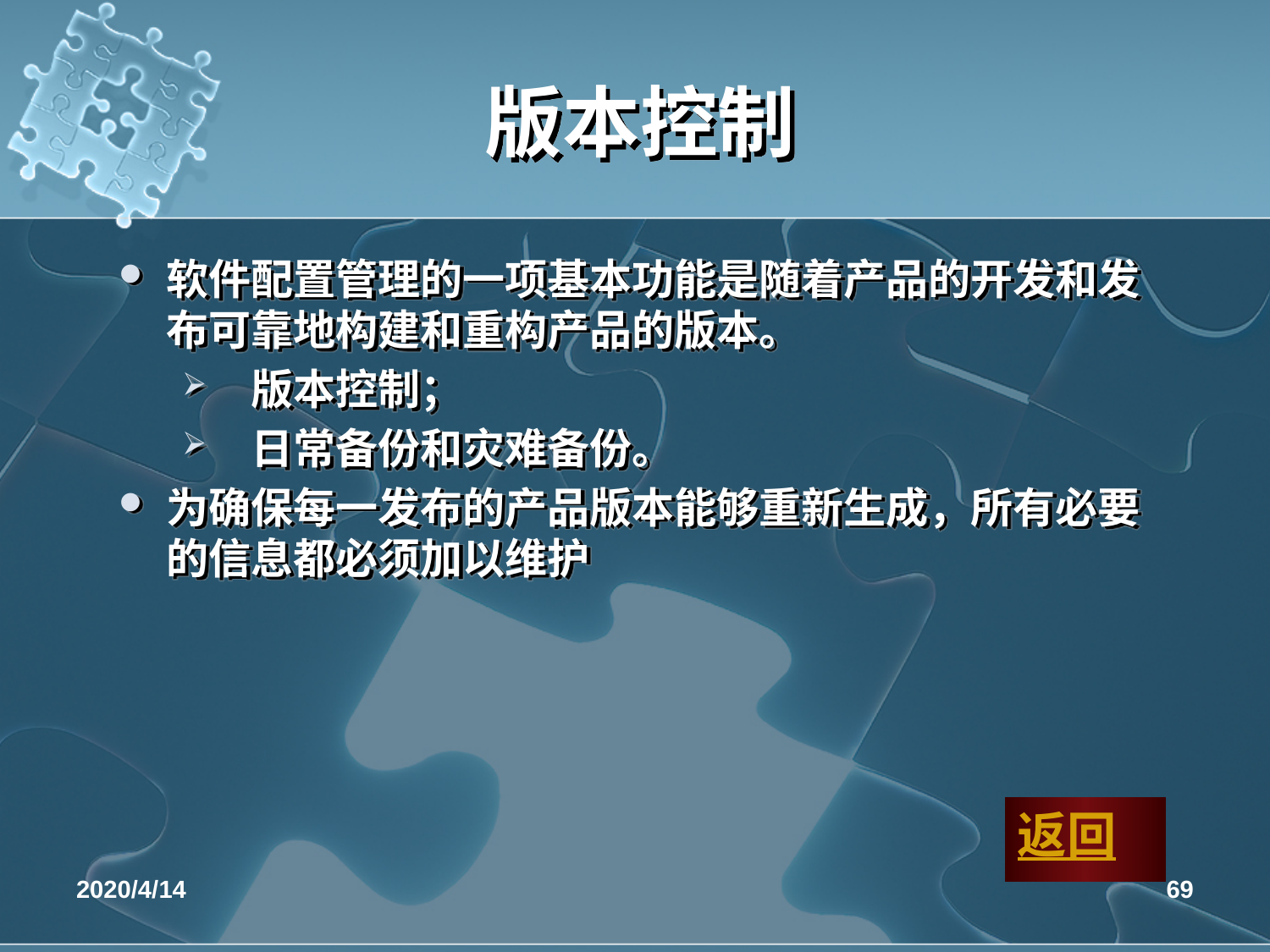

# 版本控制
软件配置管理的一项基本功能是随着产品的开发和发布可靠地构建和重构产品的版本。
  版本控制；
  日常备份和灾难备份。
为确保每一发布的产品版本能够重新生成，所有必要的信息都必须加以维护
返回
2020/4/14
69